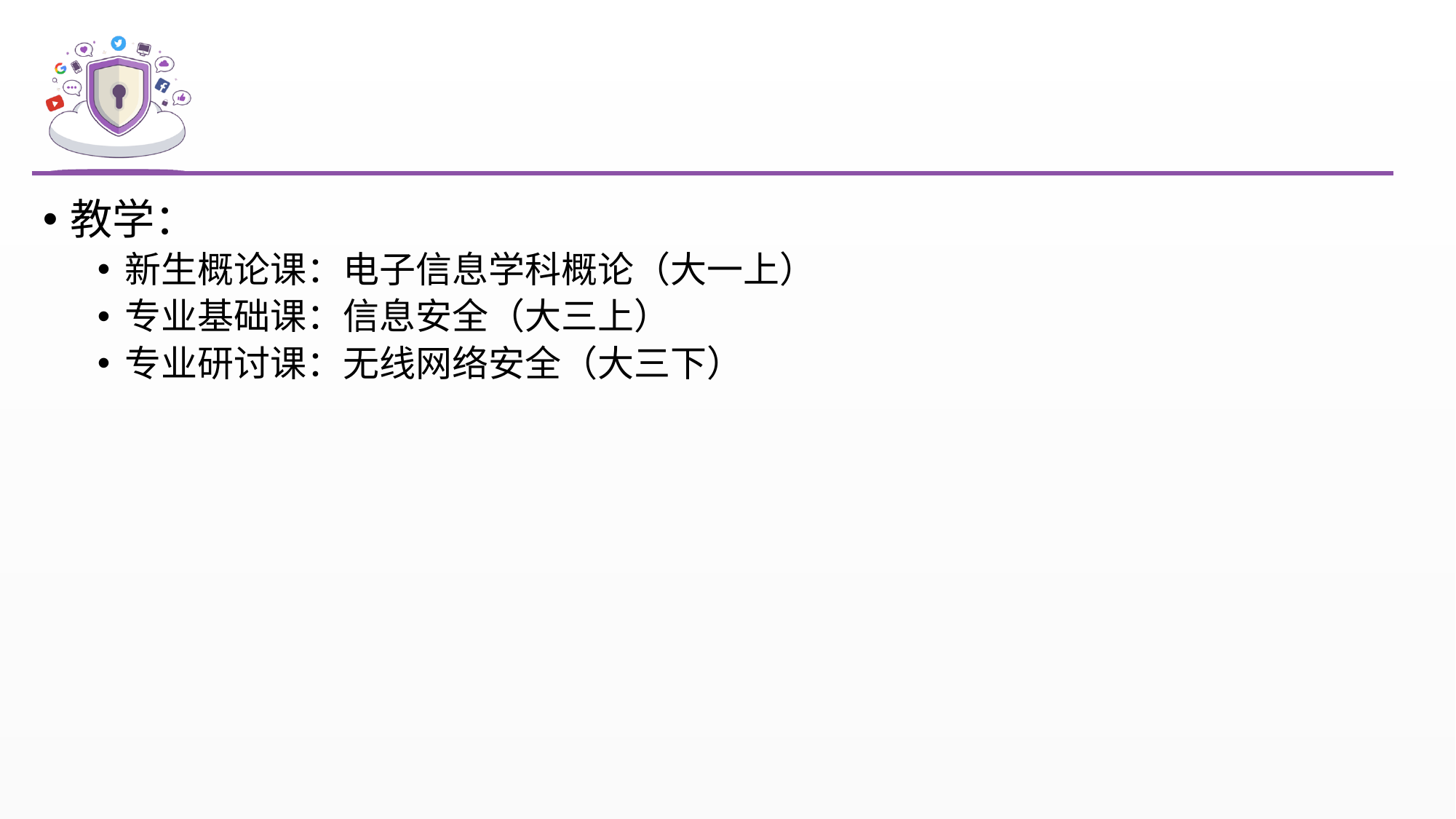

#
教学：
新生概论课：电子信息学科概论（大一上）
专业基础课：信息安全（大三上）
专业研讨课：无线网络安全（大三下）